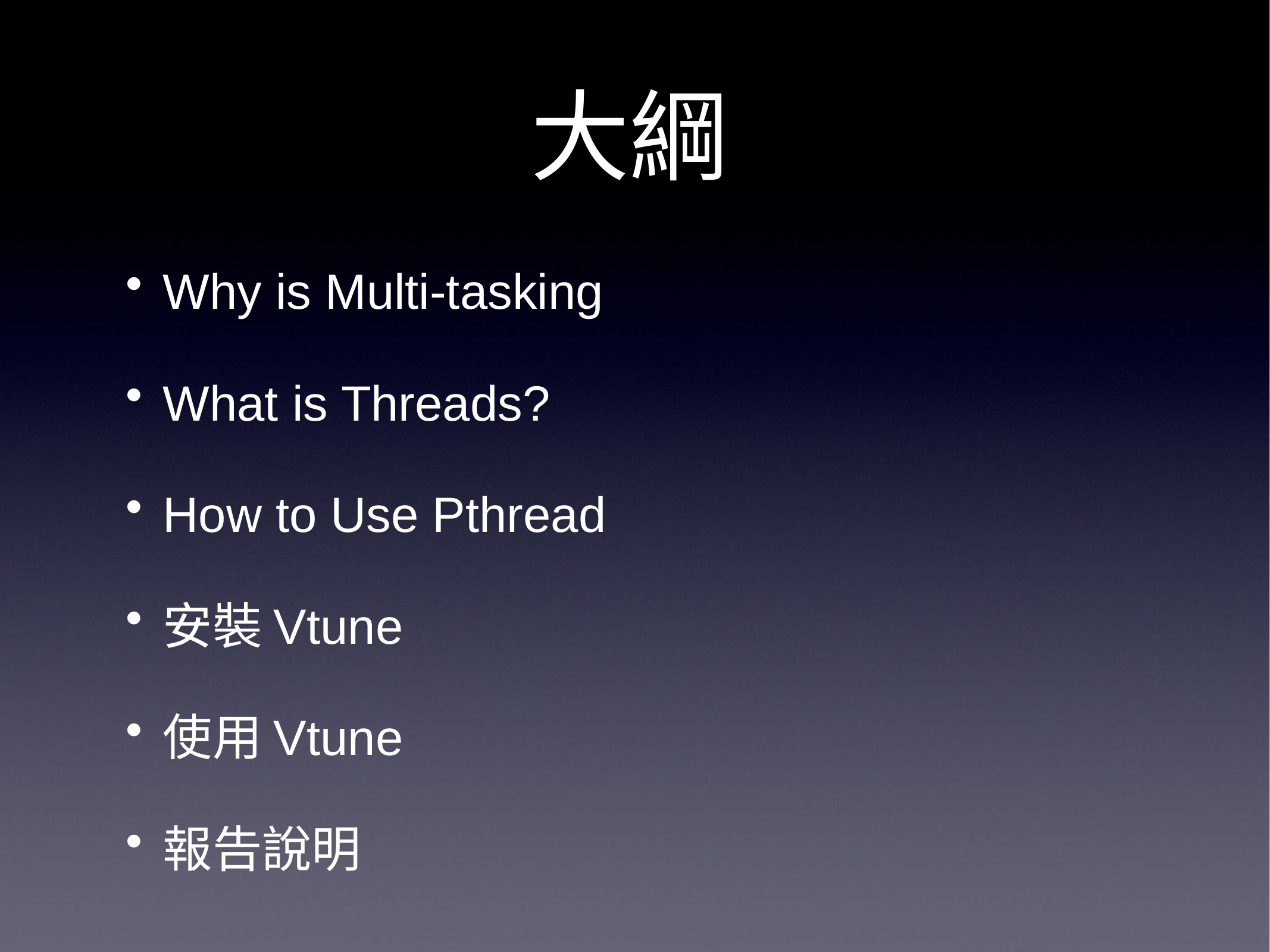

# 大綱
Why is Multi-tasking
What is Threads?
How to Use Pthread
安裝Vtune
使用Vtune
報告說明